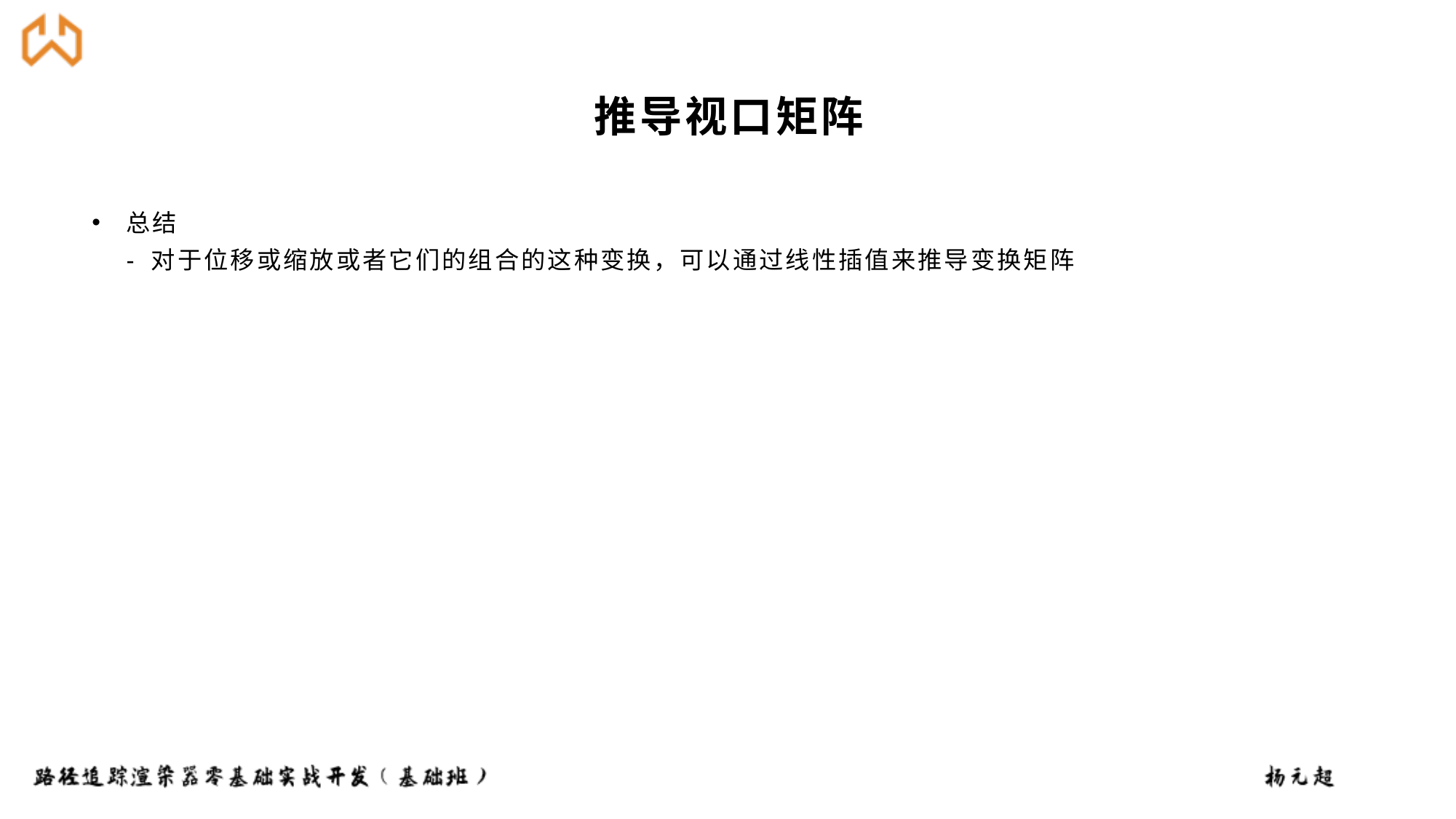

# 推导视口矩阵
总结
- 对于位移或缩放或者它们的组合的这种变换，可以通过线性插值来推导变换矩阵